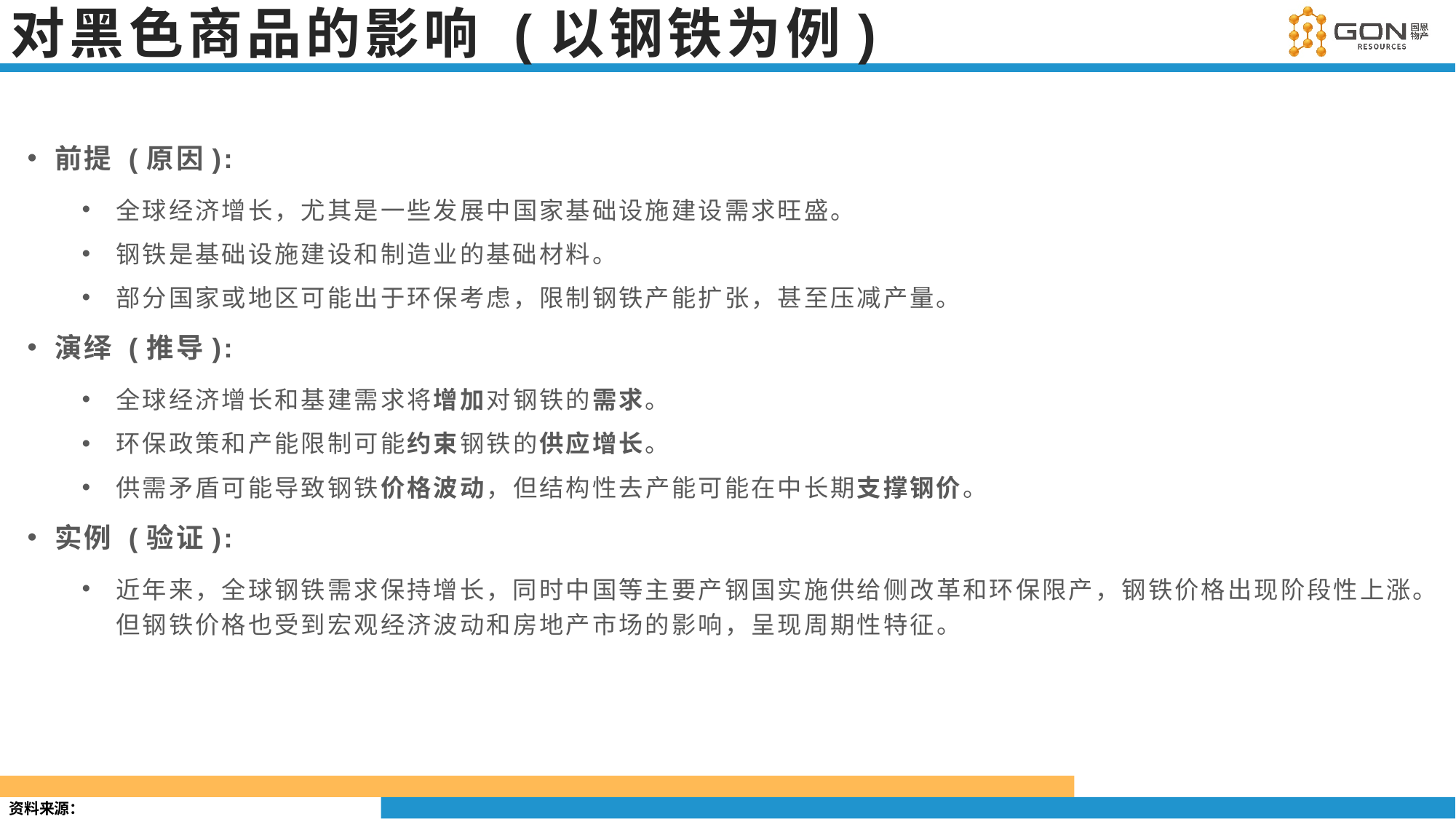

# 对黑色商品的影响 (以钢铁为例)
前提 (原因):
全球经济增长，尤其是一些发展中国家基础设施建设需求旺盛。
钢铁是基础设施建设和制造业的基础材料。
部分国家或地区可能出于环保考虑，限制钢铁产能扩张，甚至压减产量。
演绎 (推导):
全球经济增长和基建需求将增加对钢铁的需求。
环保政策和产能限制可能约束钢铁的供应增长。
供需矛盾可能导致钢铁价格波动，但结构性去产能可能在中长期支撑钢价。
实例 (验证):
近年来，全球钢铁需求保持增长，同时中国等主要产钢国实施供给侧改革和环保限产，钢铁价格出现阶段性上涨。但钢铁价格也受到宏观经济波动和房地产市场的影响，呈现周期性特征。